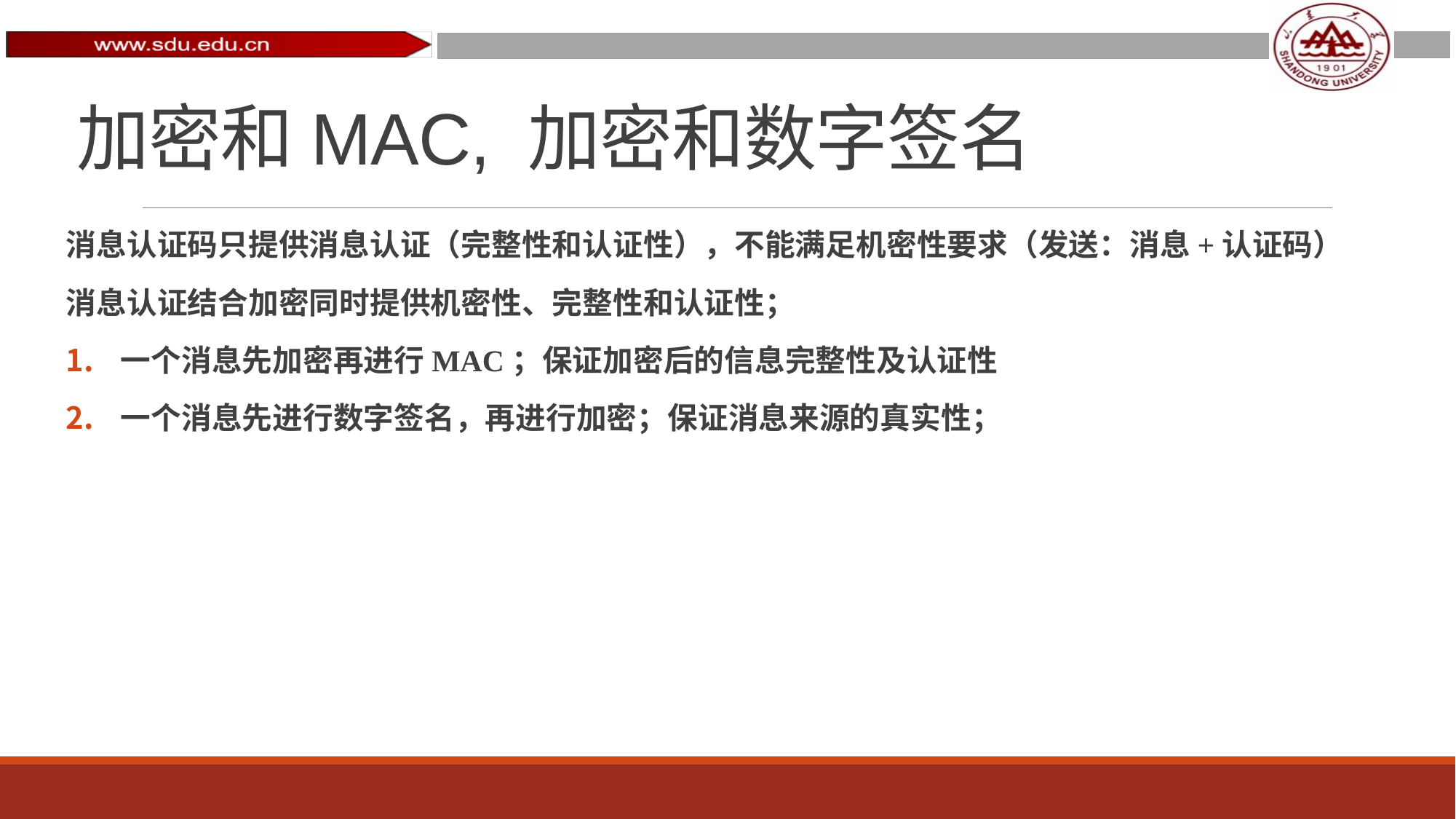

# 加密和MAC, 加密和数字签名
消息认证码只提供消息认证（完整性和认证性），不能满足机密性要求（发送：消息+认证码）
消息认证结合加密同时提供机密性、完整性和认证性；
一个消息先加密再进行MAC；保证加密后的信息完整性及认证性
一个消息先进行数字签名，再进行加密；保证消息来源的真实性；